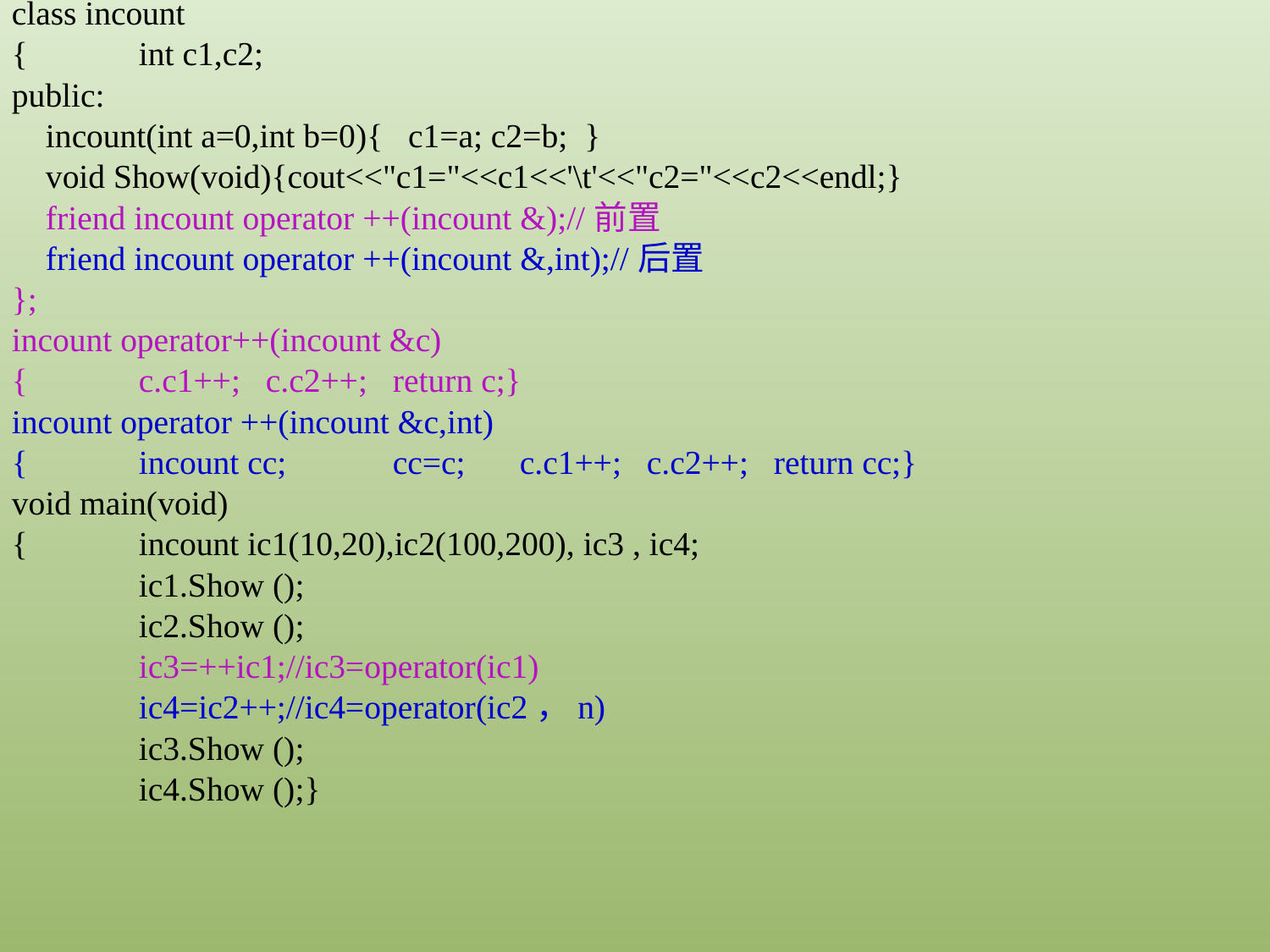

class incount
{	int c1,c2;
public:
    incount(int a=0,int b=0){   c1=a; c2=b;  }
    void Show(void){cout<<"c1="<<c1<<'\t'<<"c2="<<c2<<endl;}
    friend incount operator ++(incount &);//前置
    friend incount operator ++(incount &,int);//后置
};
incount operator++(incount &c)
{	c.c1++;	c.c2++;	return c;}
incount operator ++(incount &c,int)
{	incount cc;	cc=c;	c.c1++;	c.c2++;	return cc;}
void main(void)
{	incount ic1(10,20),ic2(100,200), ic3 , ic4;
	ic1.Show ();
	ic2.Show ();
	ic3=++ic1;//ic3=operator(ic1)
	ic4=ic2++;//ic4=operator(ic2，n)
	ic3.Show ();
	ic4.Show ();}
865